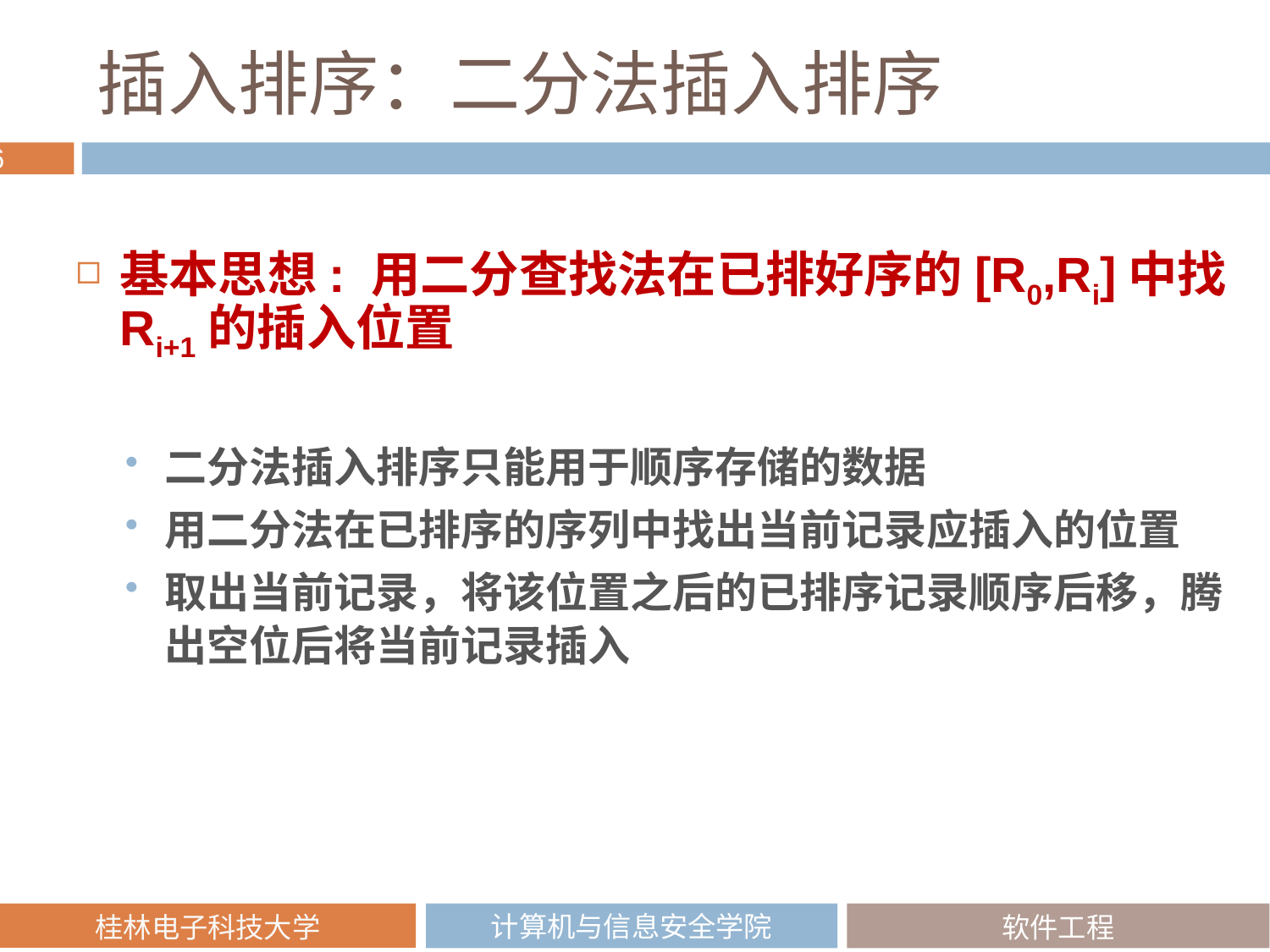

# 插入排序：二分法插入排序

基本思想: 用二分查找法在已排好序的[R0,Ri]中找Ri+1的插入位置

二分法插入排序只能用于顺序存储的数据
用二分法在已排序的序列中找出当前记录应插入的位置
取出当前记录，将该位置之后的已排序记录顺序后移，腾出空位后将当前记录插入